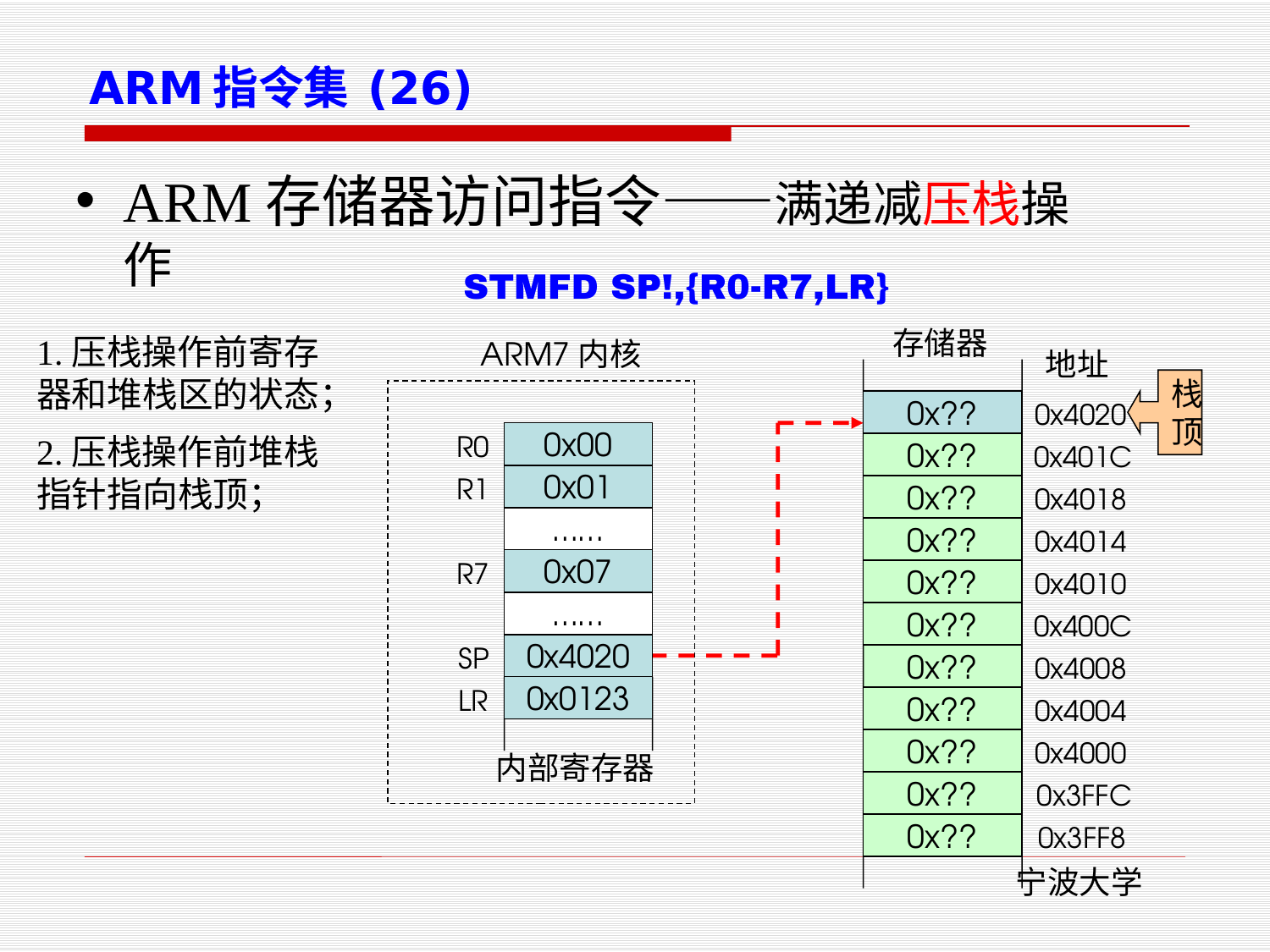

# ARM指令集 (26)
ARM存储器访问指令——满递减压栈操作
STMFD SP!,{R0-R7,LR}
存储器
ARM7内核
地址

0x??
0x4020
R0
0x00
0x??
0x401C
R1
0x01
0x??
0x4018
……
0x??
0x4014
R7
0x07
0x??
0x4010
……
0x??
0x400C
SP
0x4020
0x??
0x4008
LR

0x0123

0x??
0x4004

0x??
0x4000
内部寄存器
0x??
0x3FFC
0x??
0x3FF8
1.压栈操作前寄存器和堆栈区的状态；
 栈
 顶
2.压栈操作前堆栈指针指向栈顶；